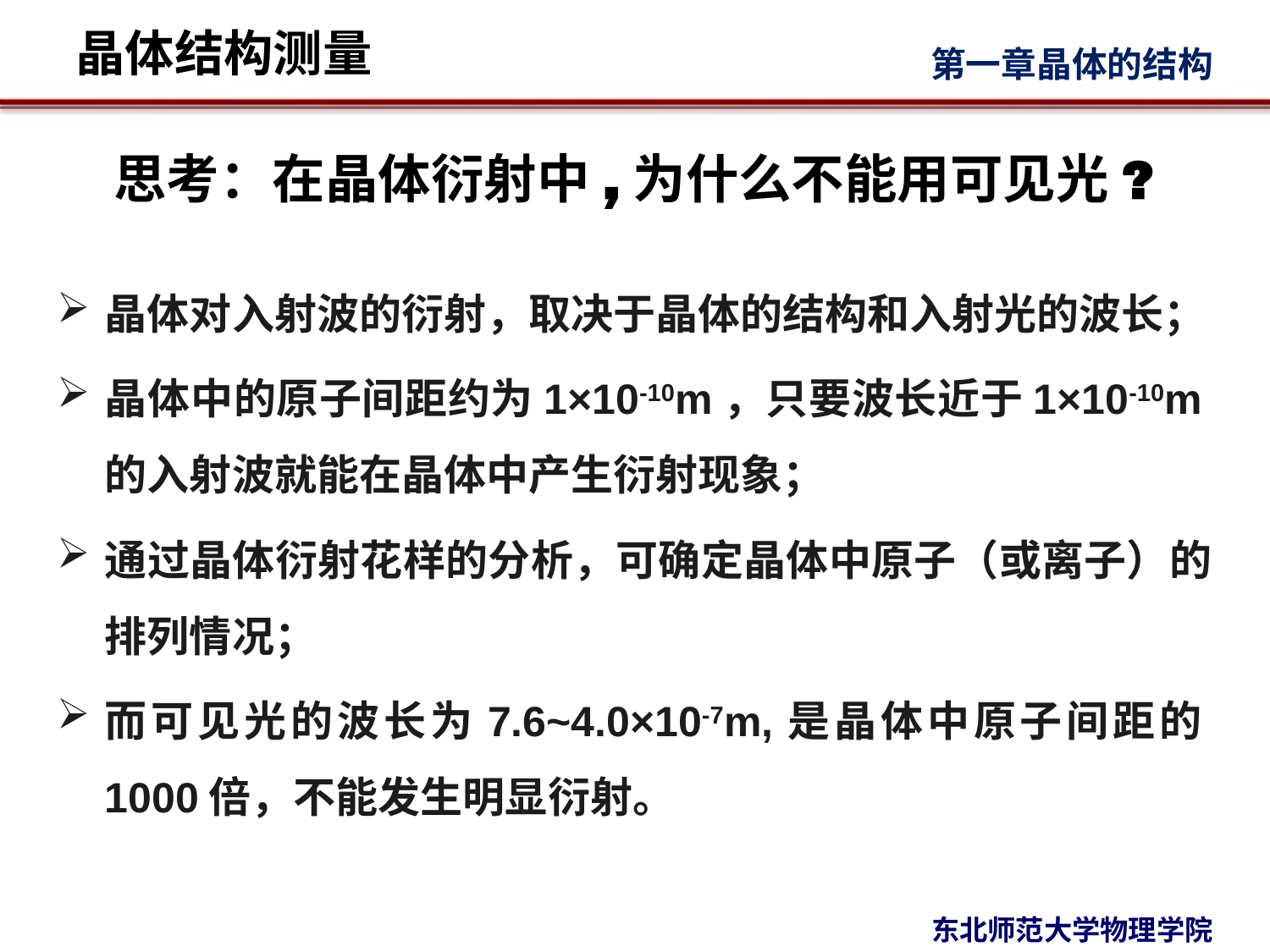

# 思考：在晶体衍射中,为什么不能用可见光?
晶体对入射波的衍射，取决于晶体的结构和入射光的波长；
晶体中的原子间距约为1×10-10m，只要波长近于1×10-10m的入射波就能在晶体中产生衍射现象；
通过晶体衍射花样的分析，可确定晶体中原子（或离子）的排列情况；
而可见光的波长为7.6~4.0×10-7m,是晶体中原子间距的1000倍，不能发生明显衍射。